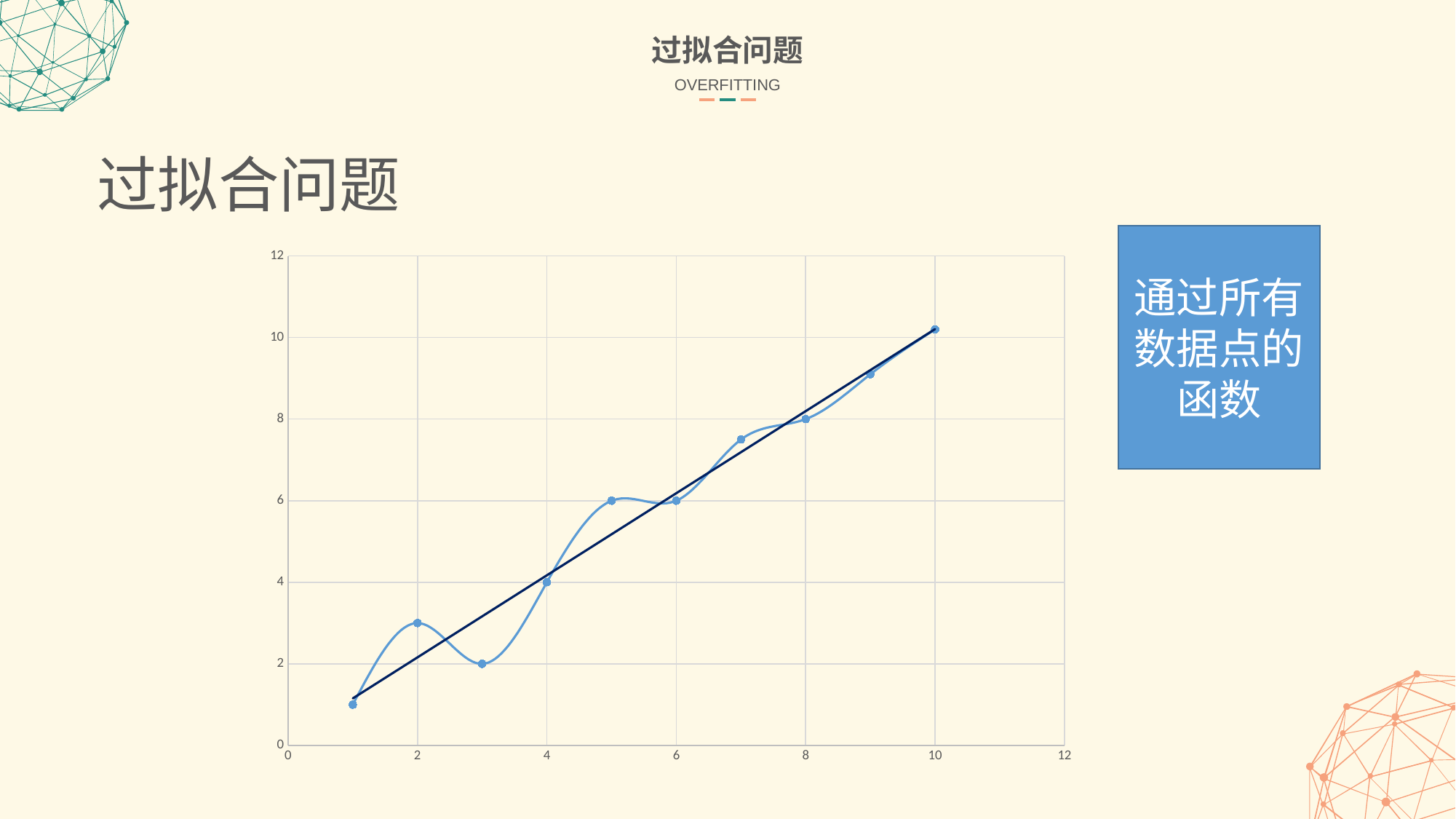

过拟合问题
OVERFITTING
过拟合问题
通过所有数据点的函数

### Chart

| Category |  |
|---|---|